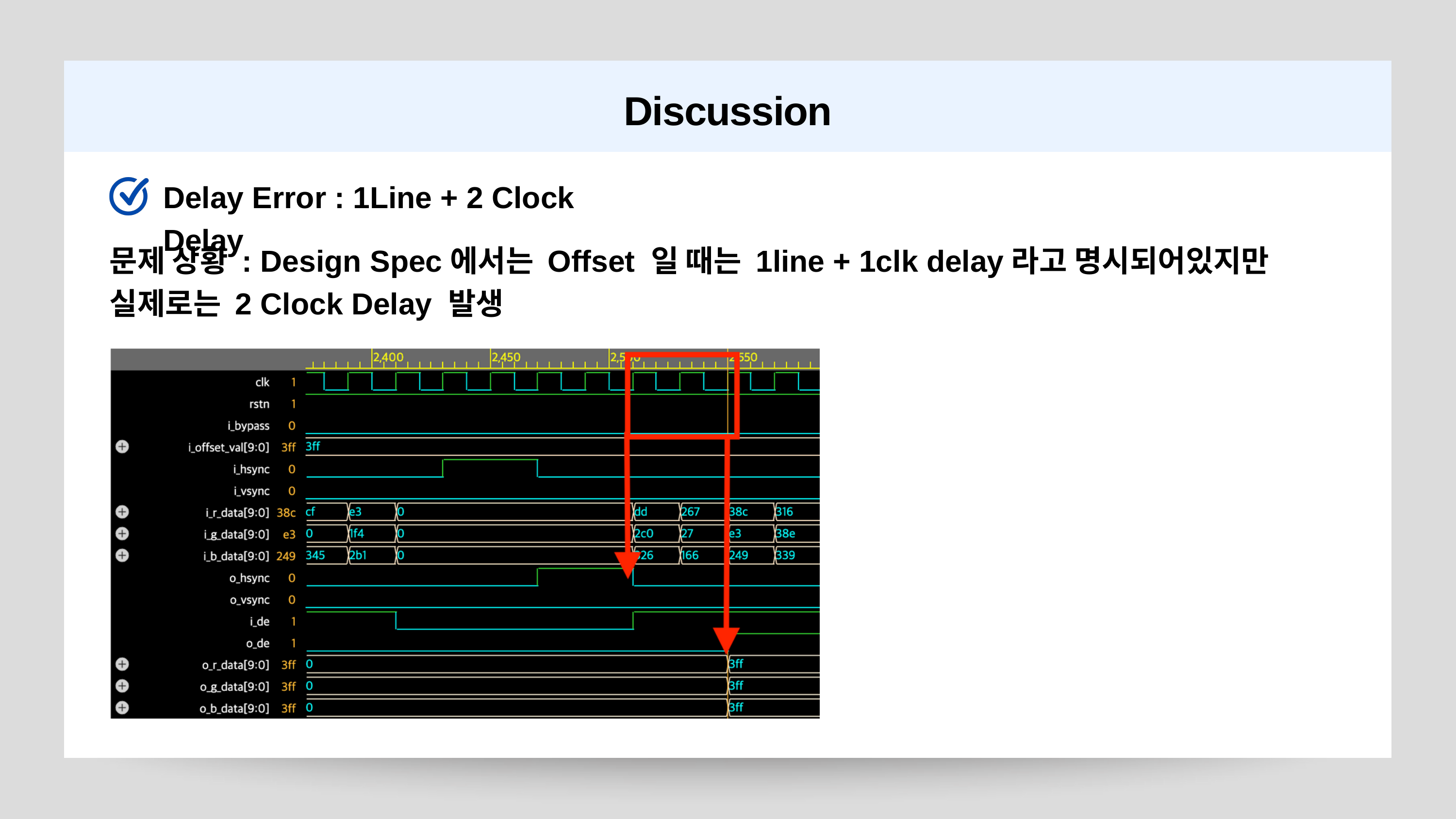

Discussion
Delay Error : 1Line + 2 Clock Delay

문제 상황 : Design Spec에서는 Offset 일 때는 1line + 1clk delay라고 명시되어있지만 실제로는 2 Clock Delay 발생